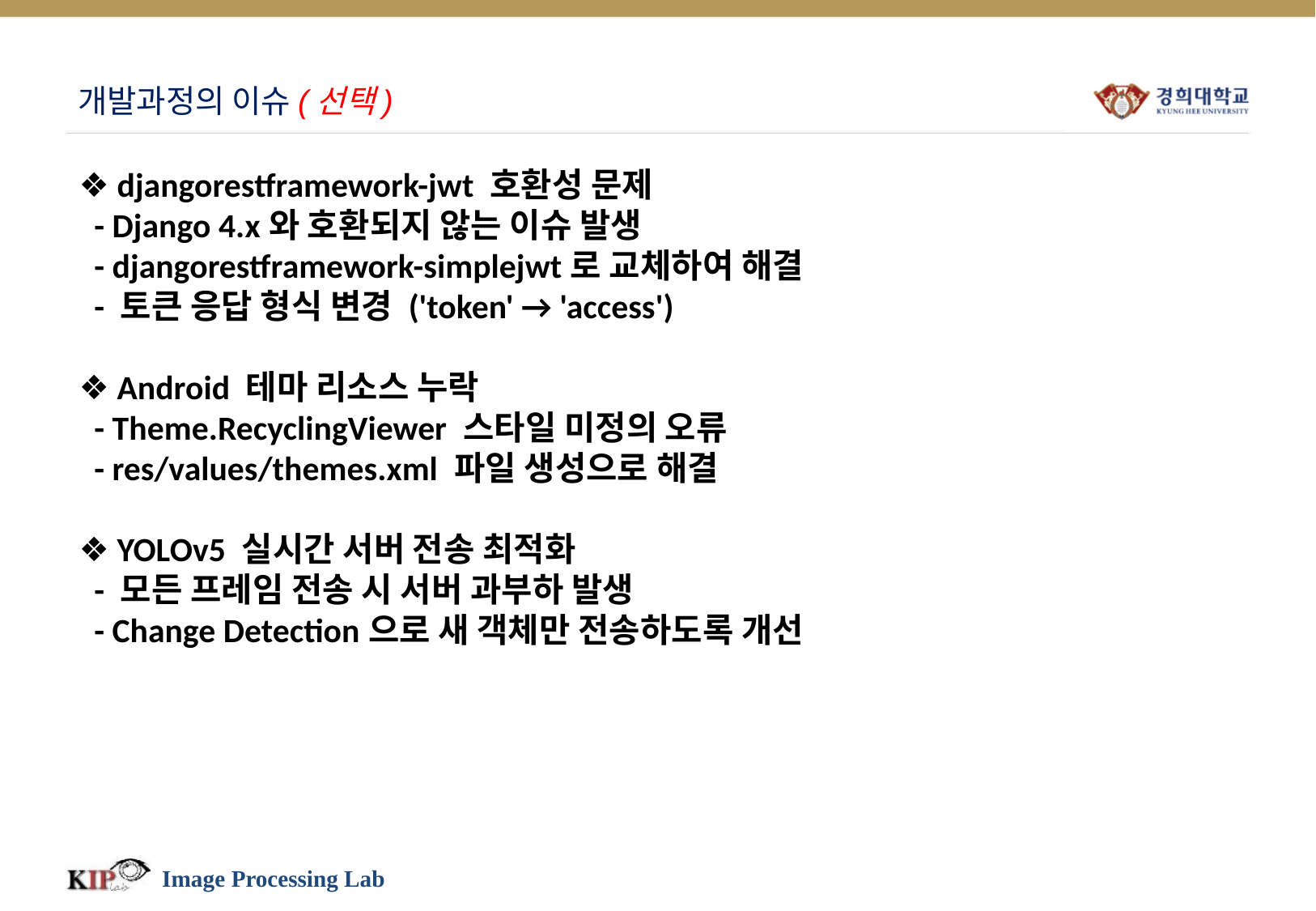

# 개발과정의 이슈(선택)
❖ djangorestframework-jwt 호환성 문제
  - Django 4.x와 호환되지 않는 이슈 발생
  - djangorestframework-simplejwt로 교체하여 해결
  - 토큰 응답 형식 변경 ('token' → 'access')

❖ Android 테마 리소스 누락
  - Theme.RecyclingViewer 스타일 미정의 오류
  - res/values/themes.xml 파일 생성으로 해결

❖ YOLOv5 실시간 서버 전송 최적화
  - 모든 프레임 전송 시 서버 과부하 발생
  - Change Detection으로 새 객체만 전송하도록 개선
Image Processing Lab